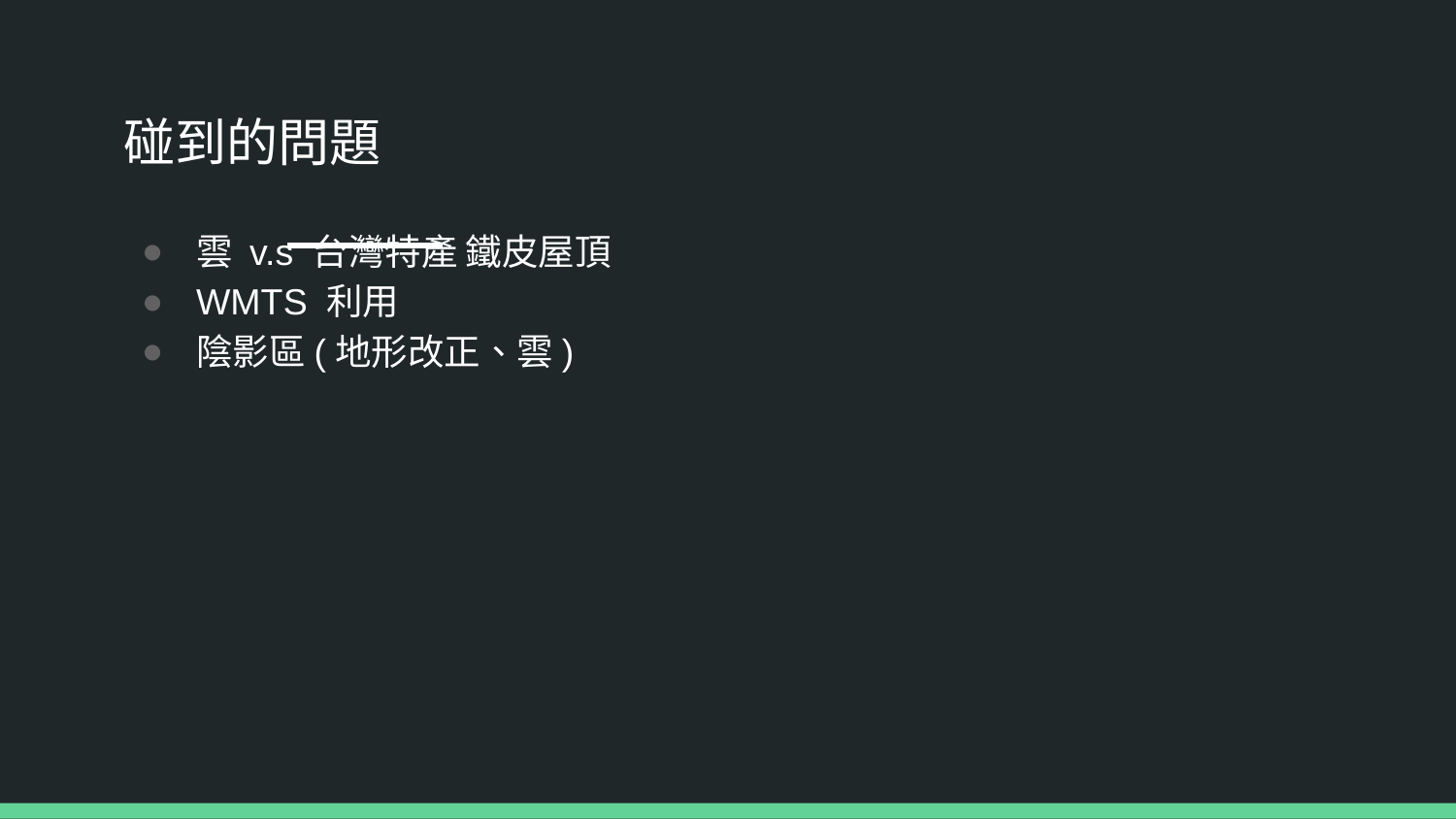

# 碰到的問題
雲 v.s 台灣特產 鐵皮屋頂
WMTS 利用
陰影區(地形改正、雲)